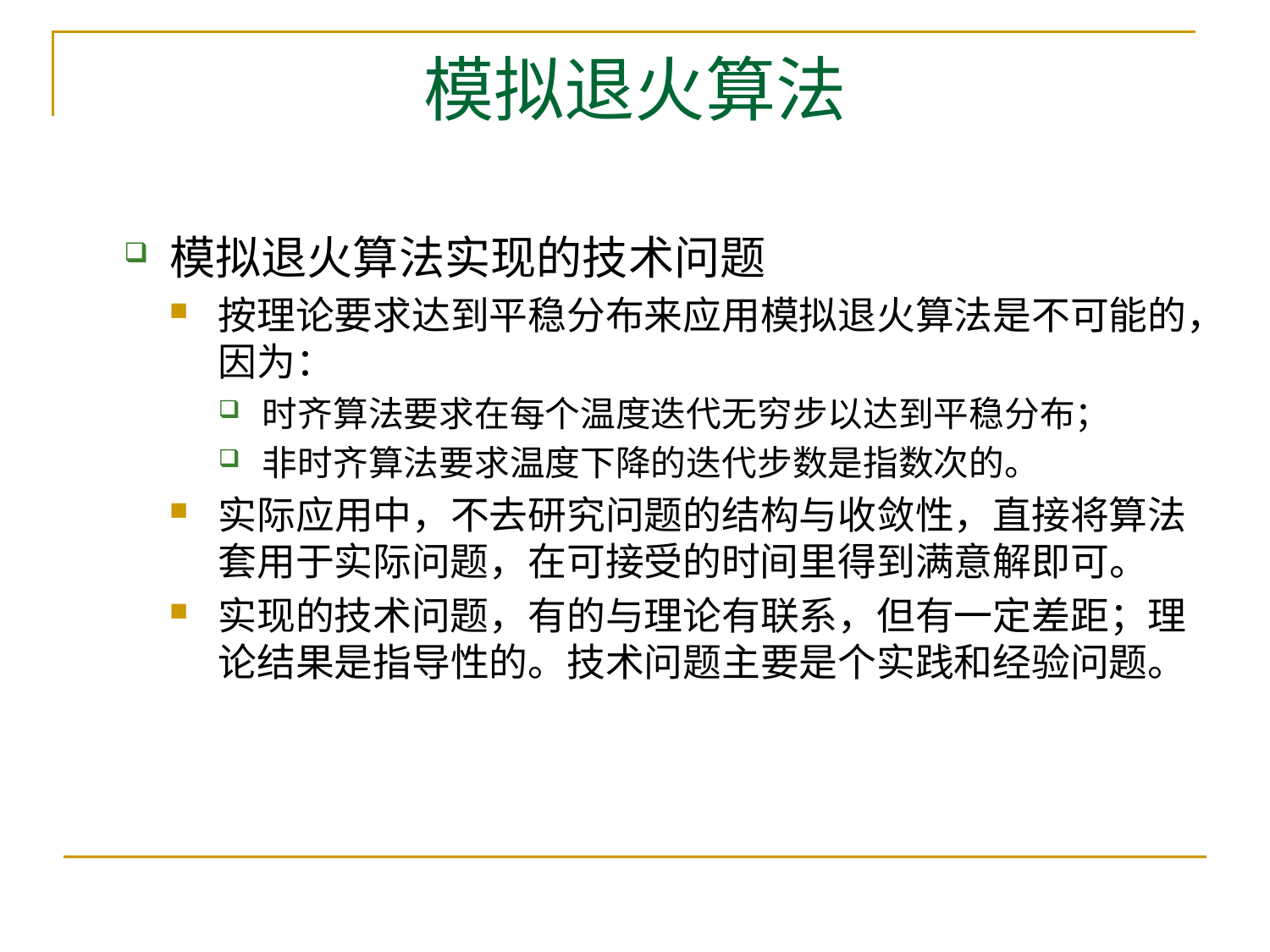

# 模拟退火算法
模拟退火算法实现的技术问题
按理论要求达到平稳分布来应用模拟退火算法是不可能的，因为：
时齐算法要求在每个温度迭代无穷步以达到平稳分布；
非时齐算法要求温度下降的迭代步数是指数次的。
实际应用中，不去研究问题的结构与收敛性，直接将算法套用于实际问题，在可接受的时间里得到满意解即可。
实现的技术问题，有的与理论有联系，但有一定差距；理论结果是指导性的。技术问题主要是个实践和经验问题。